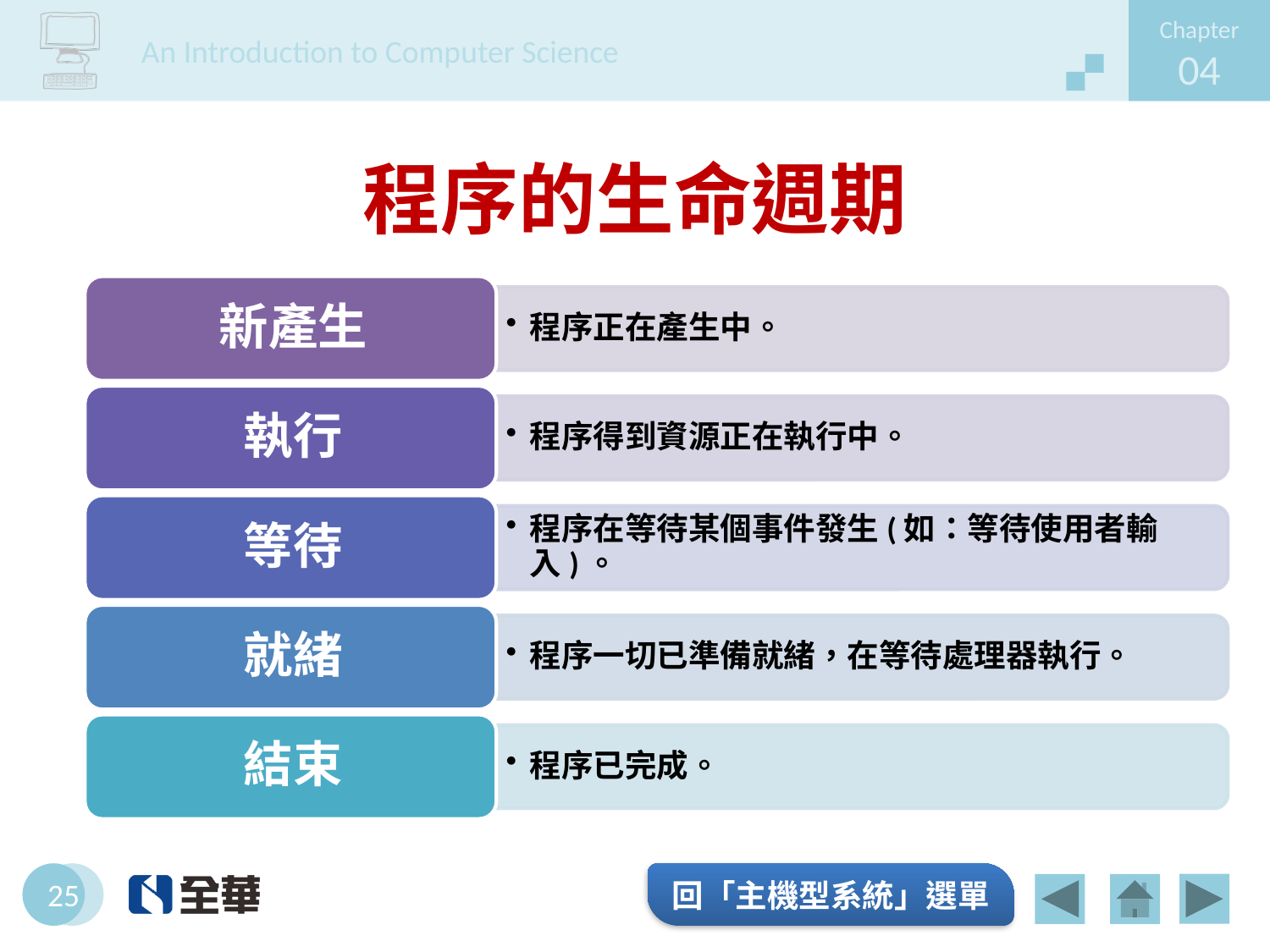

# 程序的生命週期
程序正在產生中。
新產生
程序得到資源正在執行中。
執行
程序在等待某個事件發生(如：等待使用者輸入)。
等待
程序一切已準備就緒，在等待處理器執行。
就緒
程序已完成。
結束
回「主機型系統」選單